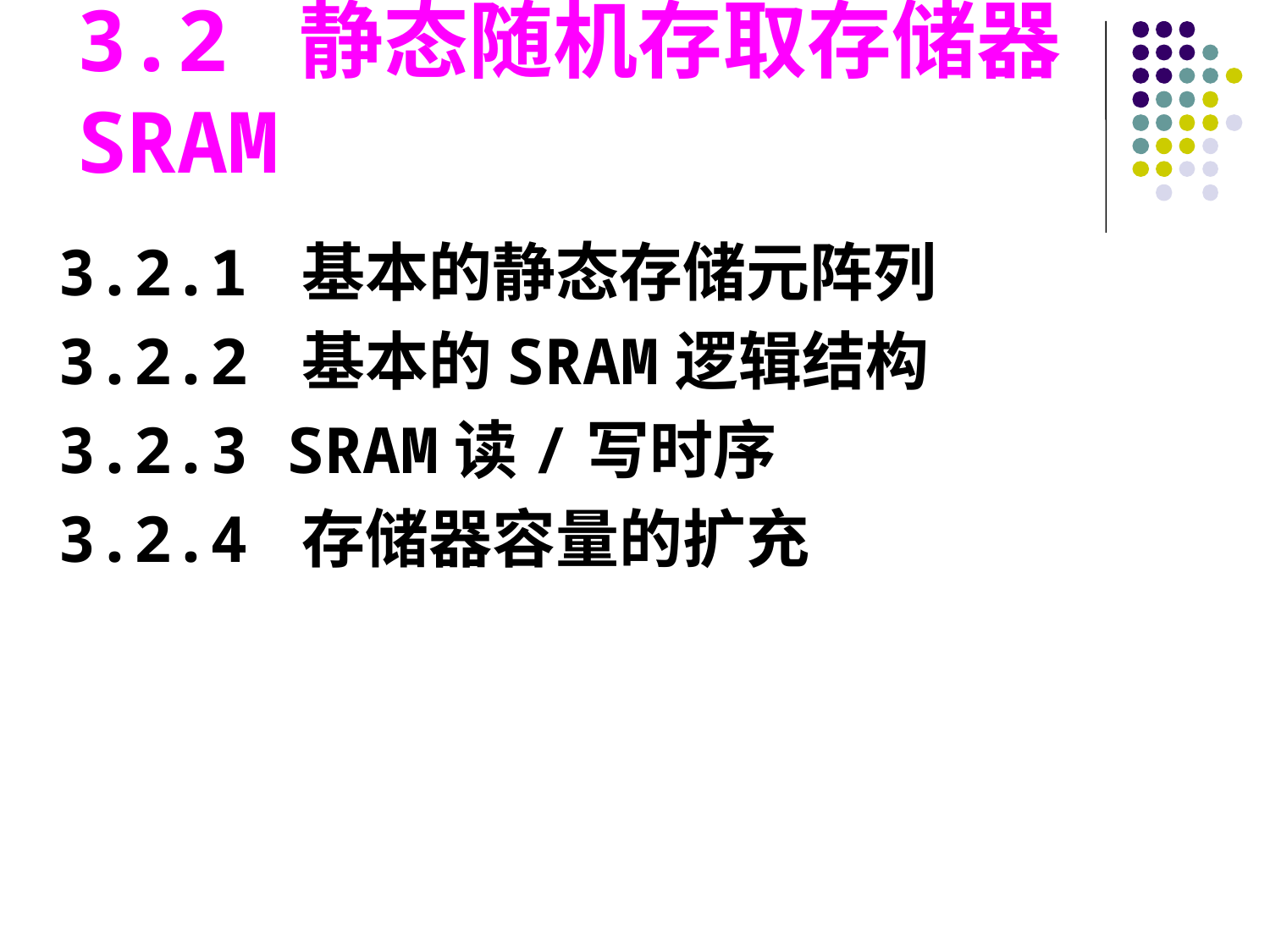

3.2 静态随机存取存储器SRAM
3.2.1 基本的静态存储元阵列
3.2.2 基本的SRAM逻辑结构
3.2.3 SRAM读/写时序
3.2.4 存储器容量的扩充

# 10